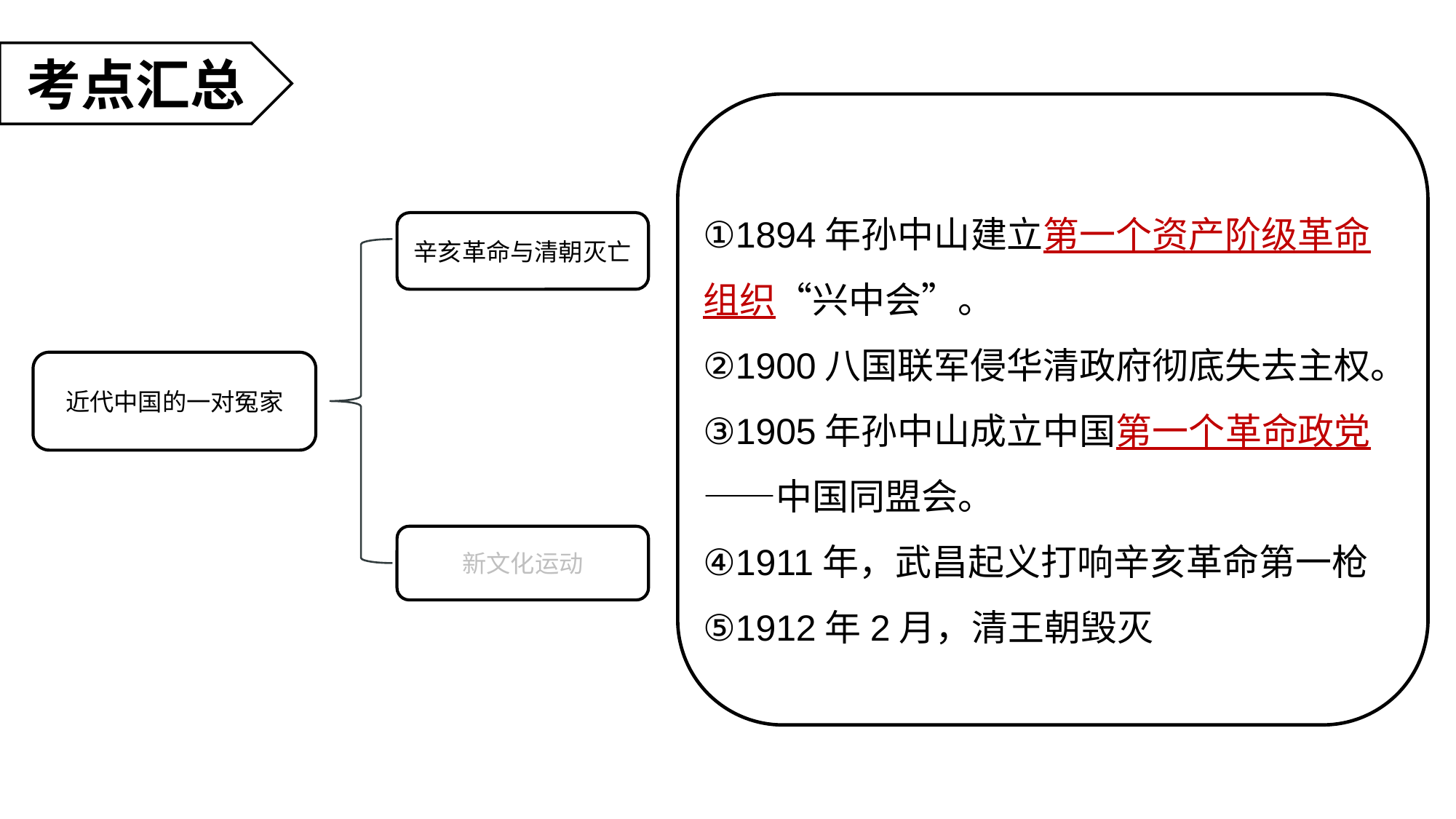

考点汇总

①1894年孙中山建立第一个资产阶级革命组织“兴中会”。
②1900八国联军侵华清政府彻底失去主权。
③1905年孙中山成立中国第一个革命政党——中国同盟会。
④1911年，武昌起义打响辛亥革命第一枪
⑤1912年2月，清王朝毁灭
辛亥革命与清朝灭亡

近代中国的一对冤家
新文化运动